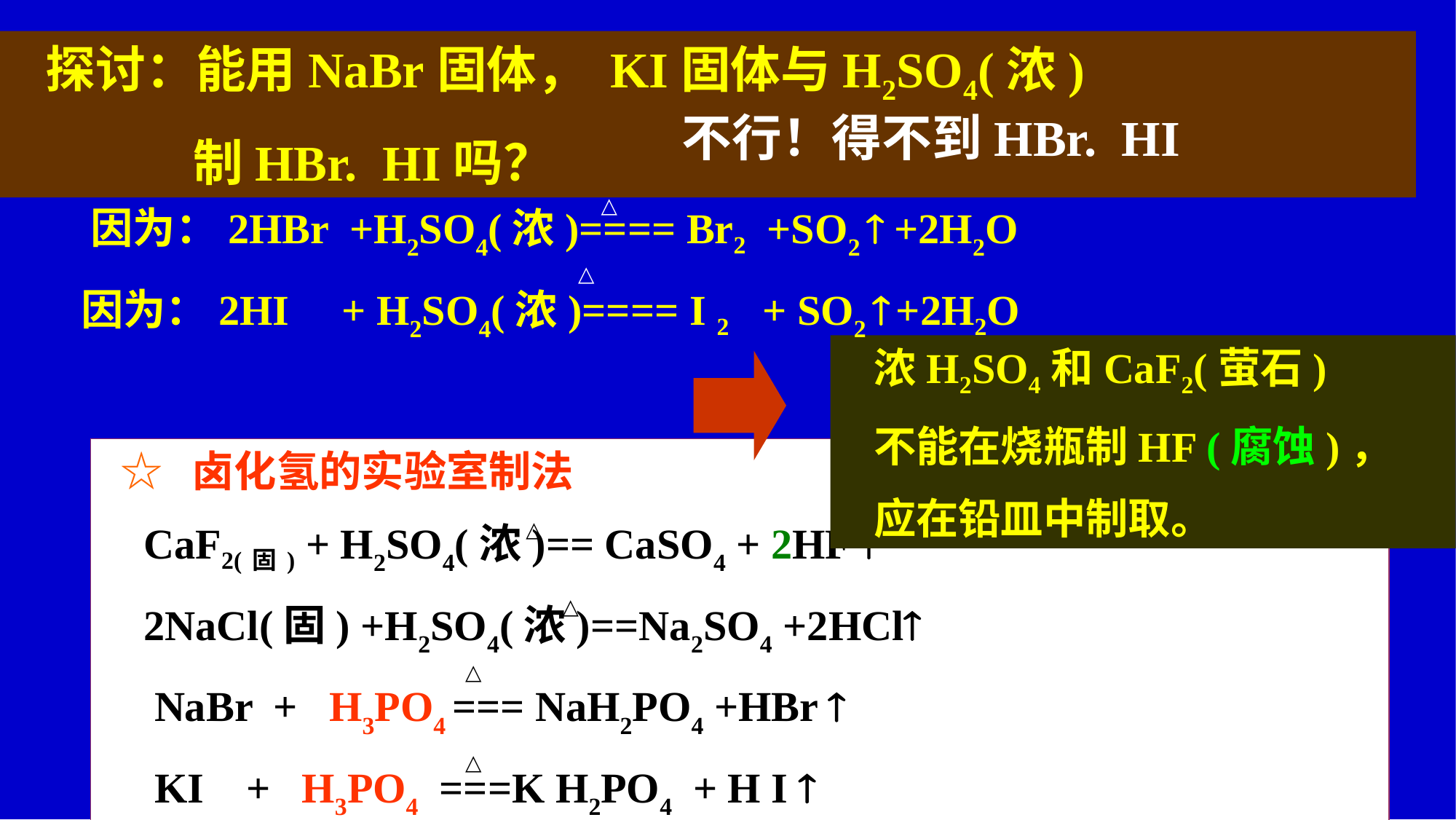

探讨：能用NaBr固体， KI固体与H2SO4(浓)
            制HBr.  HI吗？
不行！得不到HBr.  HI
△
△
       因为：2HBr  +H2SO4(浓)==== Br2  +SO2 ↑ +2H2O
      因为：2HI     + H2SO4(浓)==== I 2    + SO2 ↑ +2H2O

浓H2SO4和CaF2(萤石)
不能在烧瓶制HF (腐蚀)，
应在铅皿中制取。

  ☆  卤化氢的实验室制法
    CaF2(固) + H2SO4(浓)== CaSO4 + 2HF ↑
    2NaCl(固) +H2SO4(浓)==Na2SO4 +2HCl↑
     NaBr  +   H3PO4 === NaH2PO4 +HBr ↑
     KI    +   H3PO4  ===K H2PO4  + H I ↑
△
△
△
△